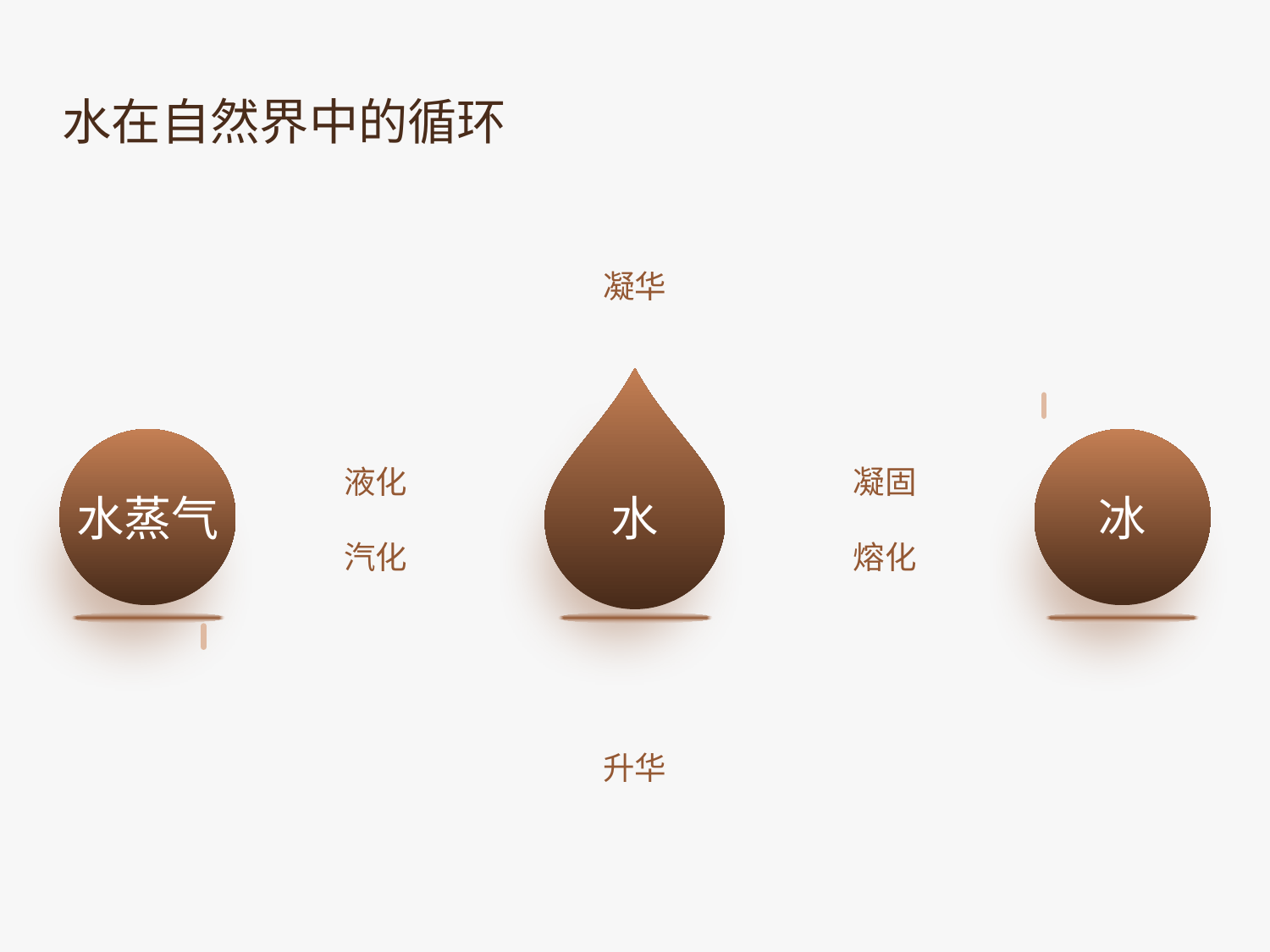

水在自然界中的循环

凝华

液化
凝固
熔化
水蒸气
水
冰

汽化

升华